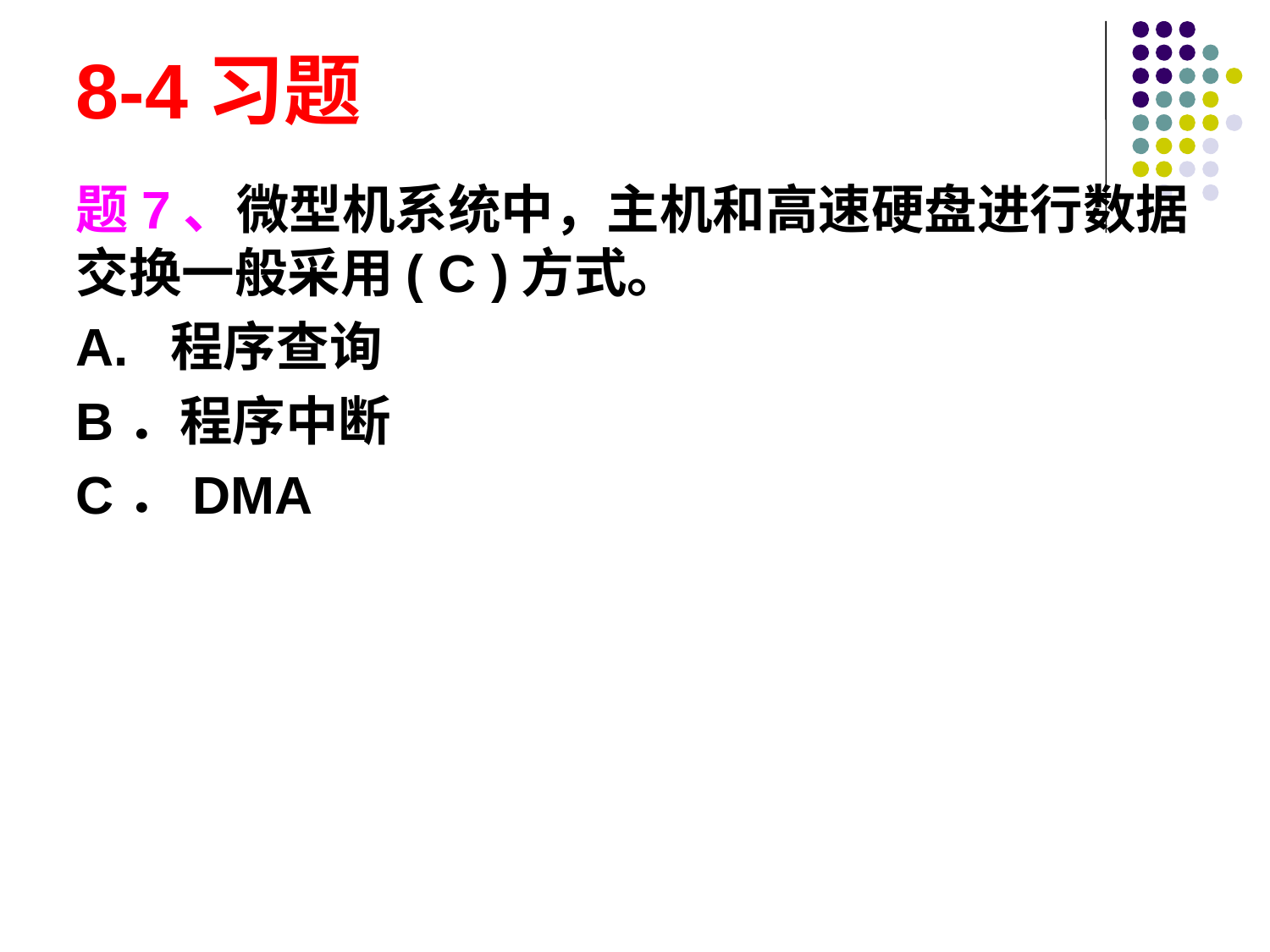

# 8-4习题
题7、微型机系统中，主机和高速硬盘进行数据交换一般采用( C )方式。
A.  程序查询
B．程序中断
C．DMA